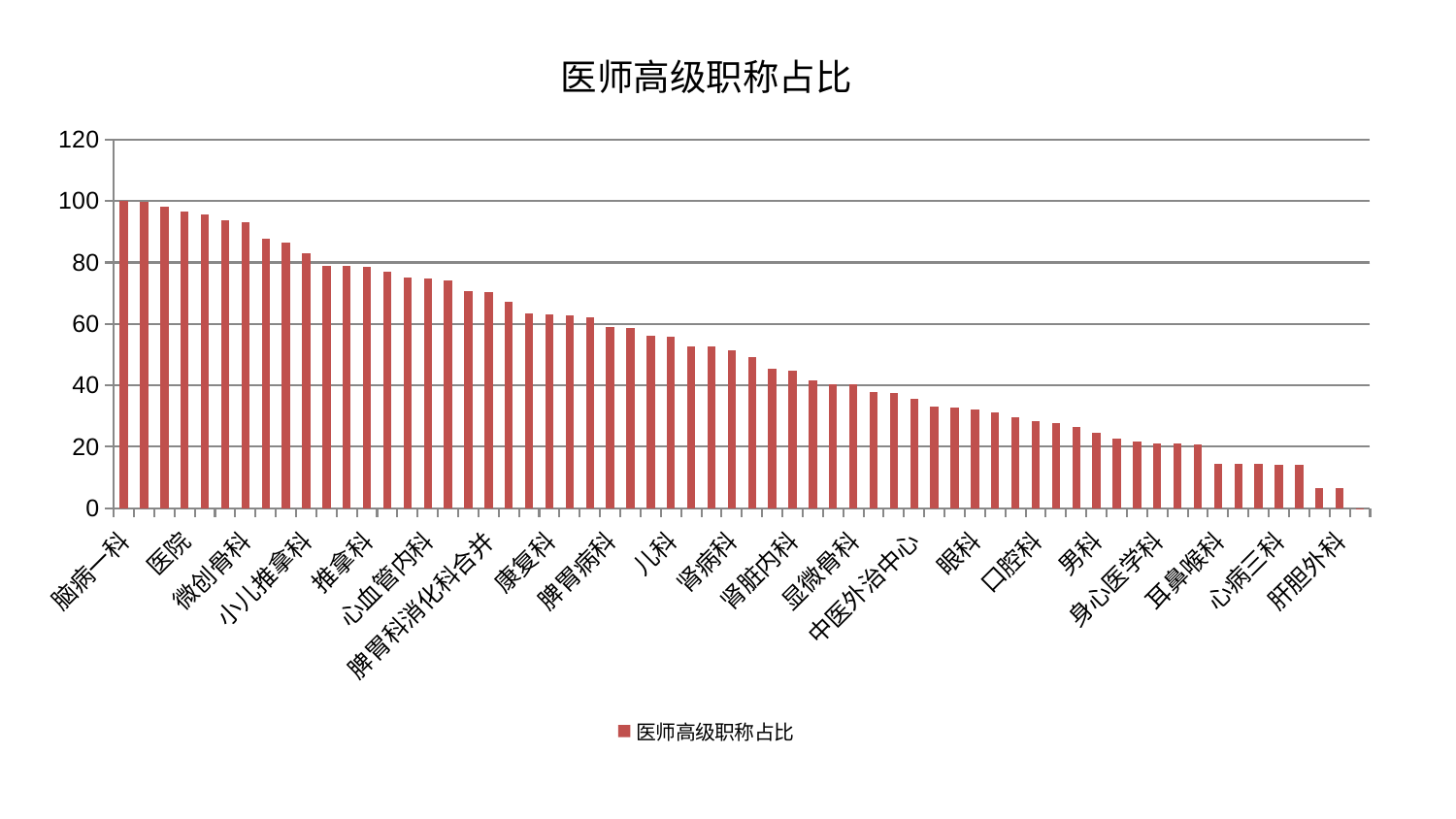

### Chart: 医师高级职称占比

| Category | 医师高级职称占比 |
|---|---|
| 脑病一科 | 100.0 |
| 心病二科 | 99.83639553961396 |
| 神经外科 | 98.21466021053305 |
| 医院 | 96.73786697785077 |
| 肛肠科 | 95.76829011571687 |
| 西区重症医学科 | 93.78012486441787 |
| 微创骨科 | 93.2167794046214 |
| 风湿病科 | 87.60604114319658 |
| 关节骨科 | 86.34157238989461 |
| 小儿推拿科 | 83.0330598453089 |
| 妇二科 | 78.97702477359951 |
| 骨科 | 78.90340079461862 |
| 推拿科 | 78.44517225480887 |
| 运动损伤骨科 | 76.91867905195721 |
| 妇科 | 75.19073124691882 |
| 心血管内科 | 74.66442114946581 |
| 肝病科 | 74.31283910551501 |
| 消化内科 | 70.71413234724783 |
| 脾胃科消化科合并 | 70.37036301792406 |
| 老年医学科 | 67.10102110763809 |
| 心病四科 | 63.29051484158204 |
| 康复科 | 63.17654960281776 |
| 乳腺甲状腺外科 | 62.72151174826888 |
| 小儿骨科 | 62.29338603848508 |
| 脾胃病科 | 58.95896690394827 |
| 治未病中心 | 58.7330255737345 |
| 中医经典科 | 56.191978947678855 |
| 儿科 | 55.70299003912651 |
| 产科 | 52.81784177238047 |
| 内分泌科 | 52.61179151266278 |
| 肾病科 | 51.48952723979041 |
| 周围血管科 | 49.27232781550591 |
| 普通外科 | 45.56142037741957 |
| 肾脏内科 | 44.768561937650595 |
| 重症医学科 | 41.70791236610724 |
| 脑病二科 | 40.49989358290279 |
| 显微骨科 | 40.28814379143497 |
| 妇科妇二科合并 | 37.7043062221769 |
| 泌尿外科 | 37.37177239842839 |
| 中医外治中心 | 35.469673964361526 |
| 针灸科 | 32.9483280589559 |
| 皮肤科 | 32.8982854290306 |
| 眼科 | 32.224327140171994 |
| 胸外科 | 31.271332481664647 |
| 综合内科 | 29.697907871706786 |
| 口腔科 | 28.489024056283725 |
| 脑病三科 | 27.70712840384056 |
| 东区重症医学科 | 26.5005594959536 |
| 男科 | 24.536697120462 |
| 美容皮肤科 | 22.651469683738952 |
| 神经内科 | 21.7136985297364 |
| 身心医学科 | 21.092639928988326 |
| 血液科 | 21.02429481445131 |
| 心病一科 | 20.68944503309922 |
| 耳鼻喉科 | 14.52331292774042 |
| 创伤骨科 | 14.445597487331684 |
| 肿瘤内科 | 14.319228319647923 |
| 心病三科 | 14.286100965698694 |
| 东区肾病科 | 14.276883257010354 |
| 脊柱骨科 | 6.542171390421745 |
| 肝胆外科 | 6.503145684122921 |
| 呼吸内科 | 0.021664613245973 |
28